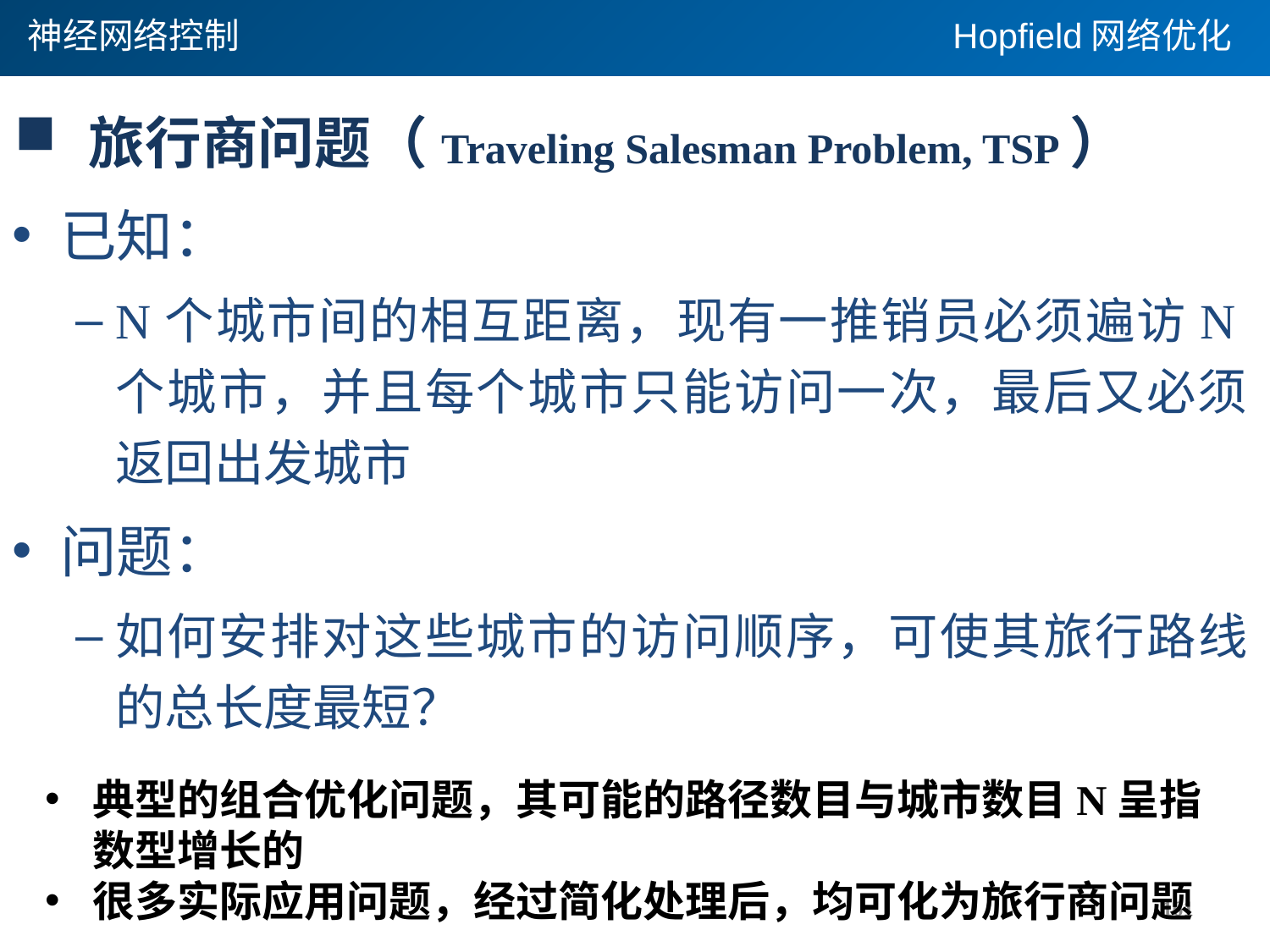

神经网络控制
Hopfield网络优化
 旅行商问题（Traveling Salesman Problem, TSP）
已知：
N个城市间的相互距离，现有一推销员必须遍访N个城市，并且每个城市只能访问一次，最后又必须返回出发城市
问题：
如何安排对这些城市的访问顺序，可使其旅行路线的总长度最短？

典型的组合优化问题，其可能的路径数目与城市数目N呈指数型增长的
很多实际应用问题，经过简化处理后，均可化为旅行商问题
161